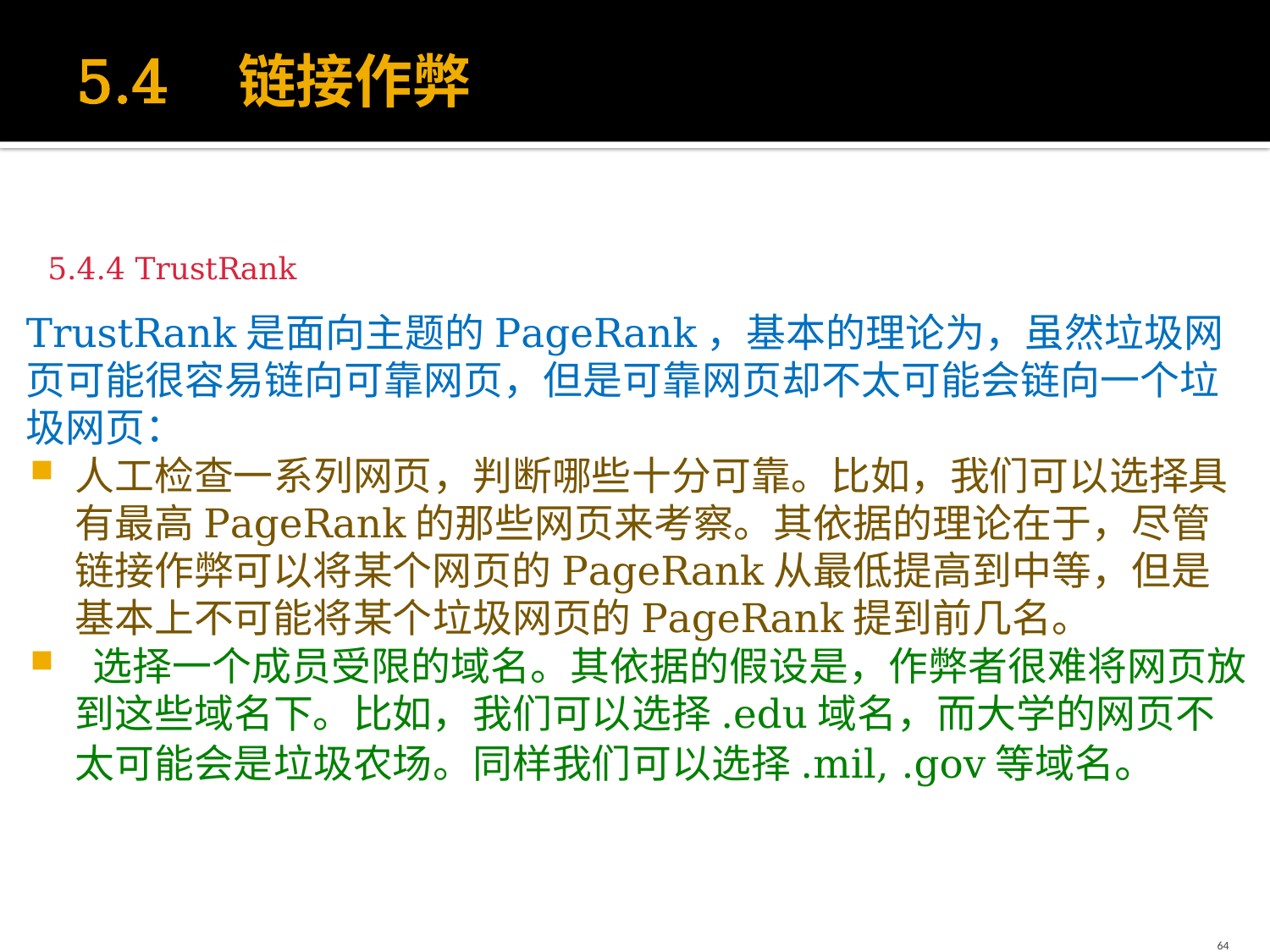

# 5.4   链接作弊
5.4.4 TrustRank

TrustRank是面向主题的PageRank，基本的理论为，虽然垃圾网页可能很容易链向可靠网页，但是可靠网页却不太可能会链向一个垃圾网页：
人工检查一系列网页，判断哪些十分可靠。比如，我们可以选择具有最高PageRank的那些网页来考察。其依据的理论在于，尽管链接作弊可以将某个网页的PageRank从最低提高到中等，但是基本上不可能将某个垃圾网页的PageRank提到前几名。
 选择一个成员受限的域名。其依据的假设是，作弊者很难将网页放到这些域名下。比如，我们可以选择.edu域名，而大学的网页不太可能会是垃圾农场。同样我们可以选择.mil, .gov等域名。
64